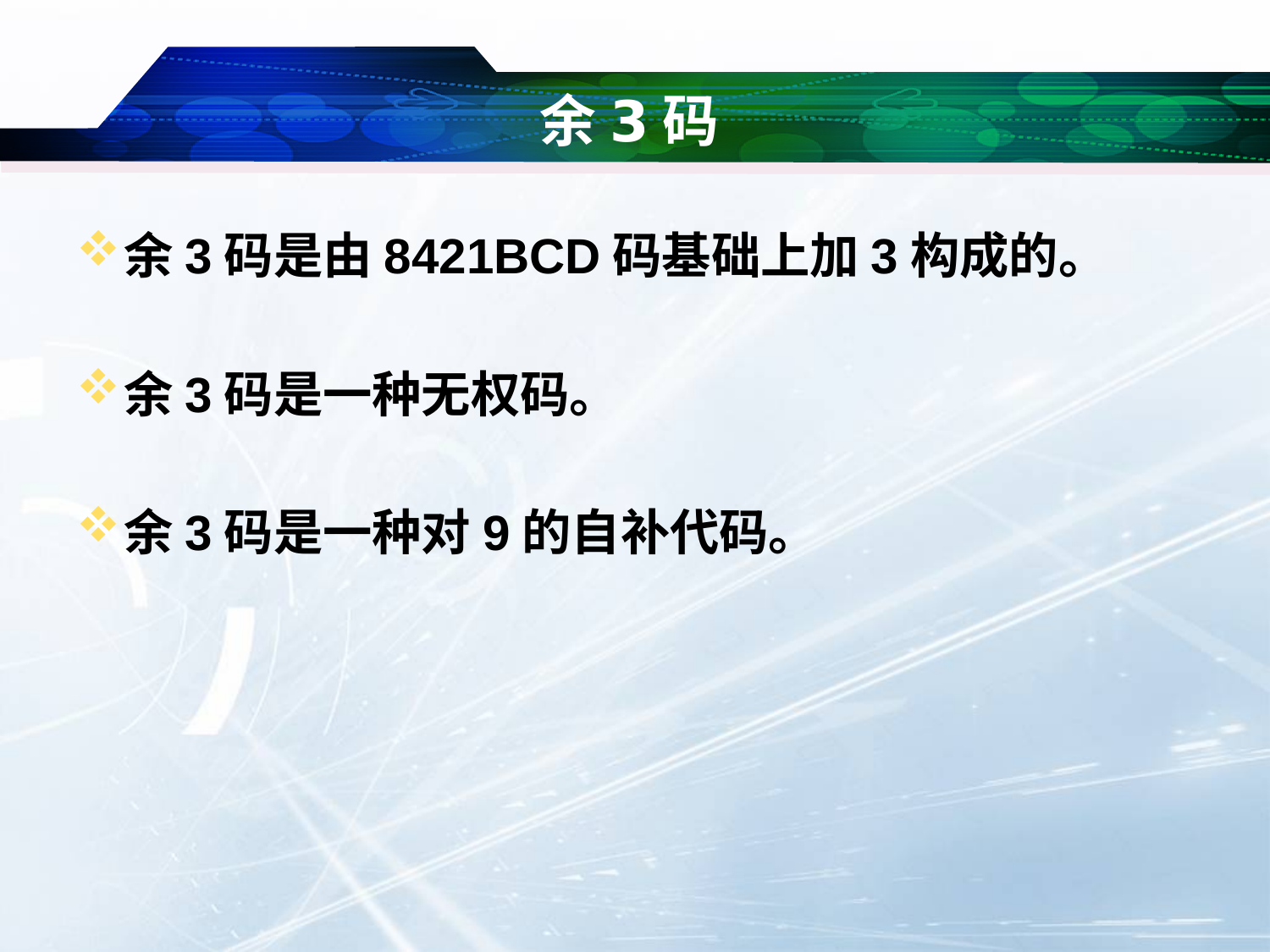

# 余3码
余3码是由8421BCD码基础上加3构成的。

余3码是一种无权码。

余3码是一种对9的自补代码。